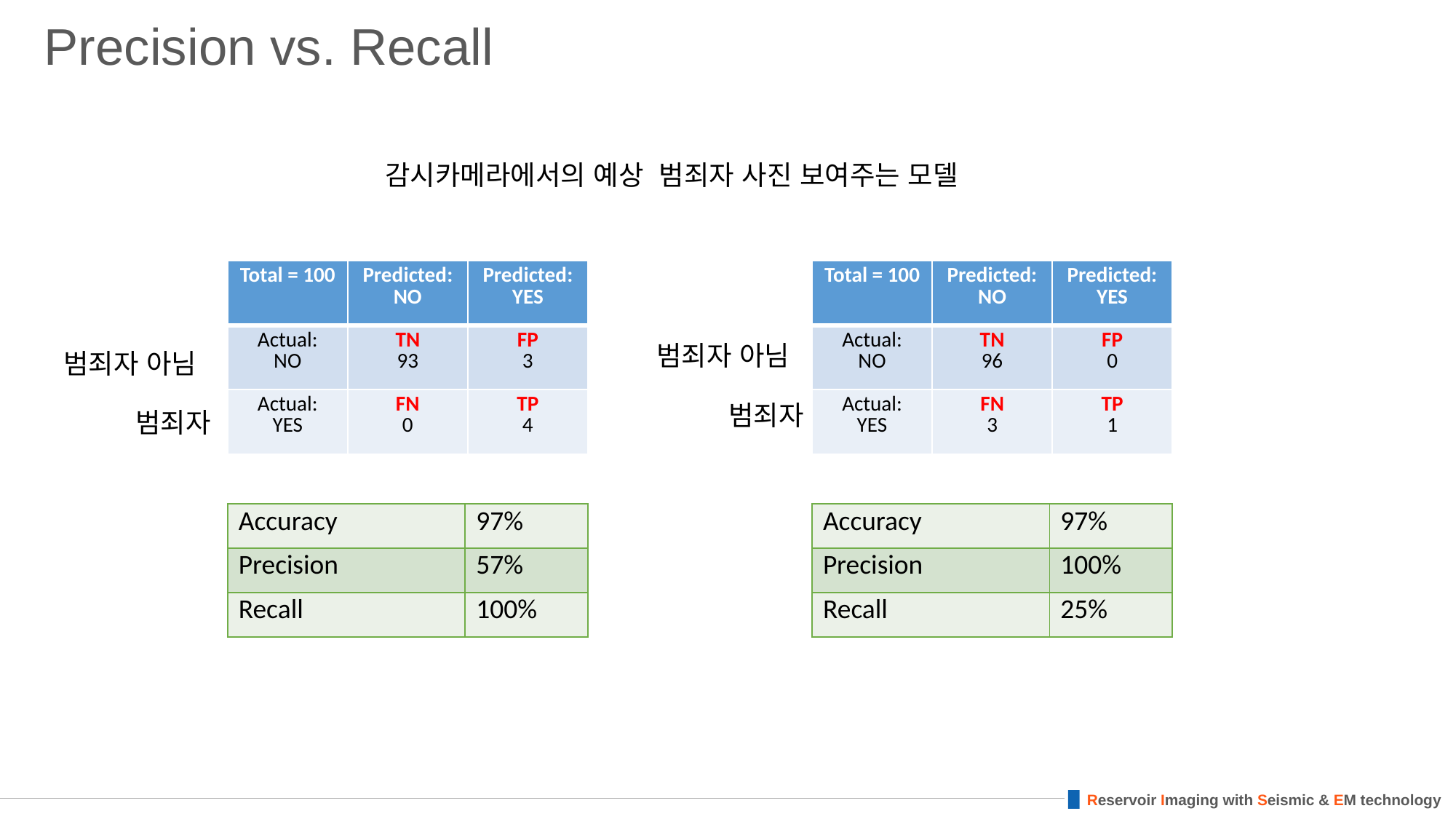

# Precision vs. Recall
감시카메라에서의 예상  범죄자 사진 보여주는 모델
| Total = 100 | Predicted: NO | Predicted: YES |
| --- | --- | --- |
| Actual: NO | TN 93 | FP 3 |
| Actual: YES | FN 0 | TP 4 |
| Total = 100 | Predicted: NO | Predicted: YES |
| --- | --- | --- |
| Actual: NO | TN 96 | FP 0 |
| Actual: YES | FN 3 | TP 1 |
범죄자 아님
범죄자 아님
범죄자
범죄자
| Accuracy | 97% |
| --- | --- |
| Precision | 57% |
| Recall | 100% |
| Accuracy | 97% |
| --- | --- |
| Precision | 100% |
| Recall | 25% |